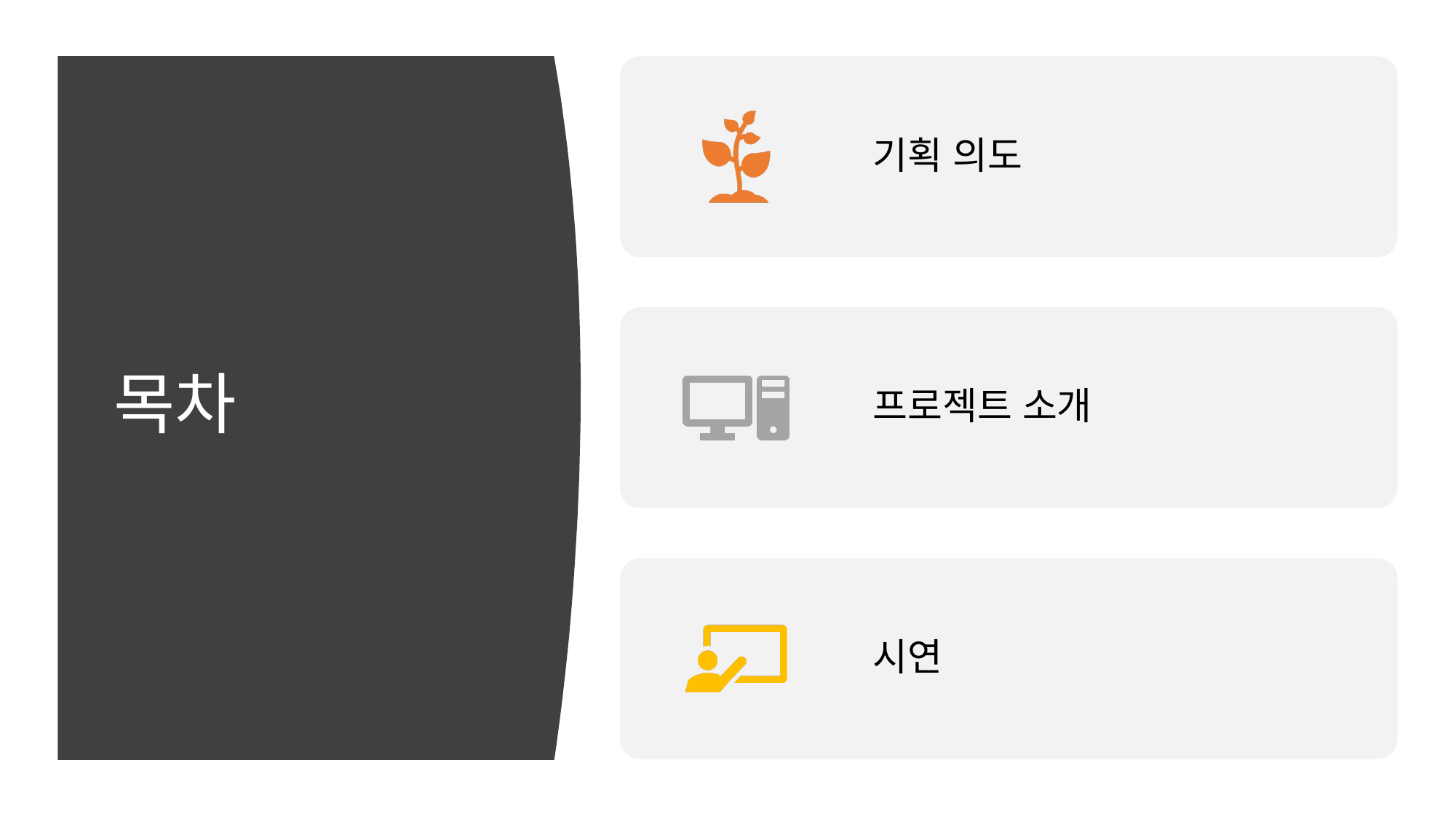

기획 의도
프로젝트 소개
시연

# 목차